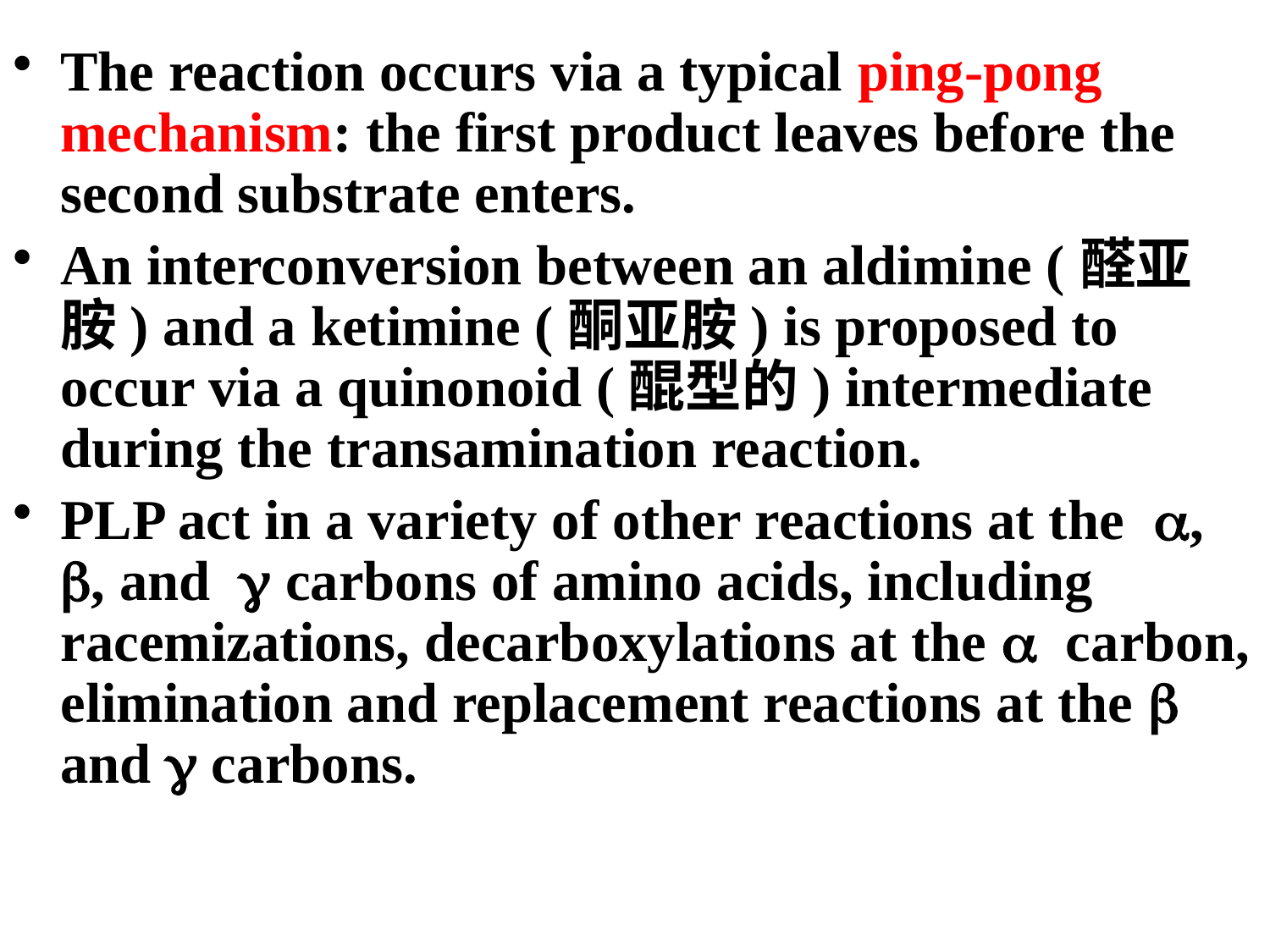

The reaction occurs via a typical ping-pong mechanism: the first product leaves before the second substrate enters.
An interconversion between an aldimine (醛亚胺) and a ketimine (酮亚胺) is proposed to occur via a quinonoid (醌型的) intermediate during the transamination reaction.
PLP act in a variety of other reactions at the α, β, and γ carbons of amino acids, including racemizations, decarboxylations at the α carbon, elimination and replacement reactions at the β and γ carbons.